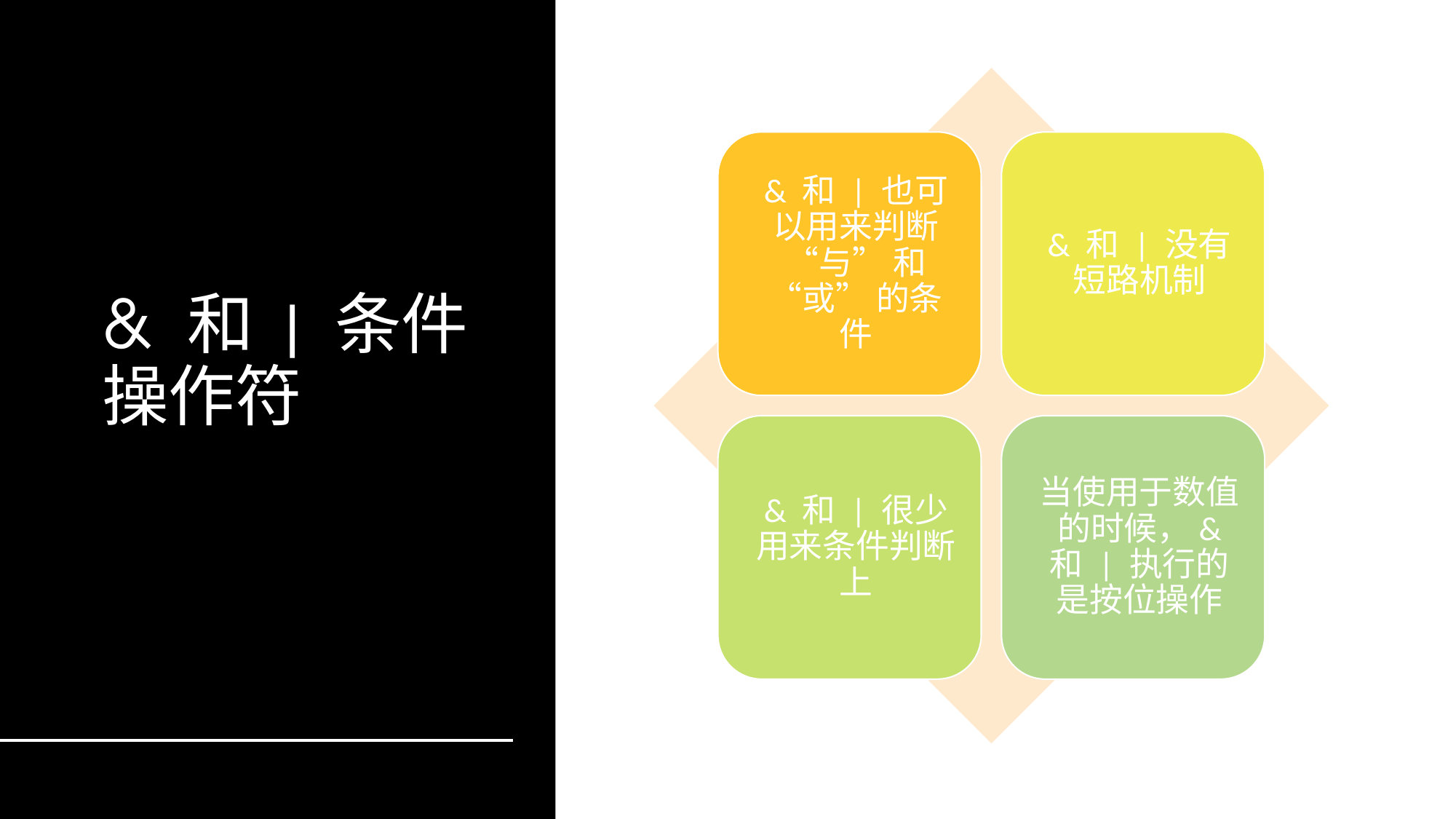

# & 和 | 条件操作符
& 和 | 也可以用来判断 “与” 和 “或” 的条件
& 和 | 没有短路机制
& 和 | 很少用来条件判断上
当使用于数值的时候，& 和 | 执行的是按位操作